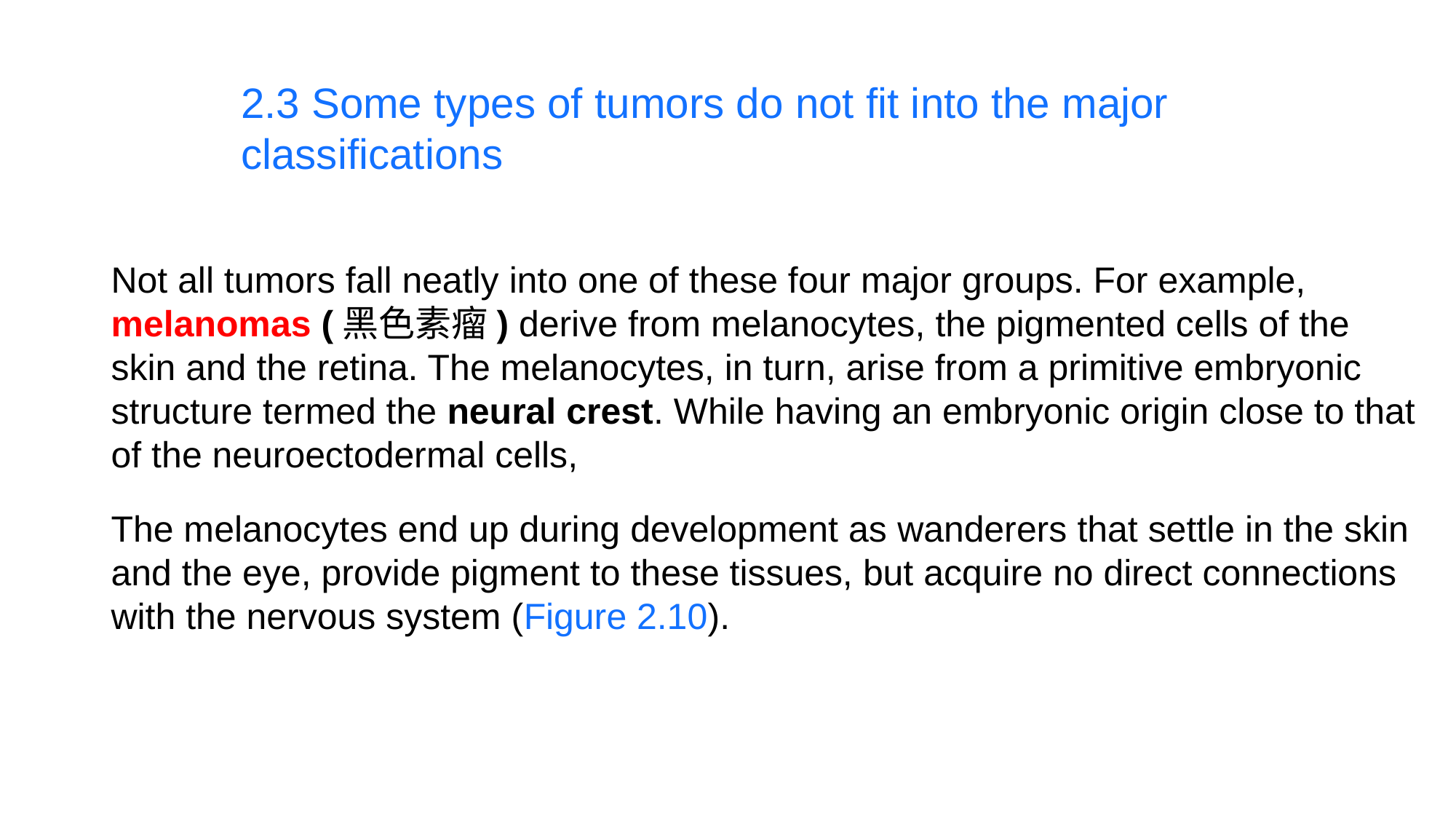

2.3 Some types of tumors do not fit into the major classifications
Not all tumors fall neatly into one of these four major groups. For example, melanomas (黑色素瘤) derive from melanocytes, the pigmented cells of the skin and the retina. The melanocytes, in turn, arise from a primitive embryonic structure termed the neural crest. While having an embryonic origin close to that of the neuroectodermal cells,
The melanocytes end up during development as wanderers that settle in the skin and the eye, provide pigment to these tissues, but acquire no direct connections with the nervous system (Figure 2.10).